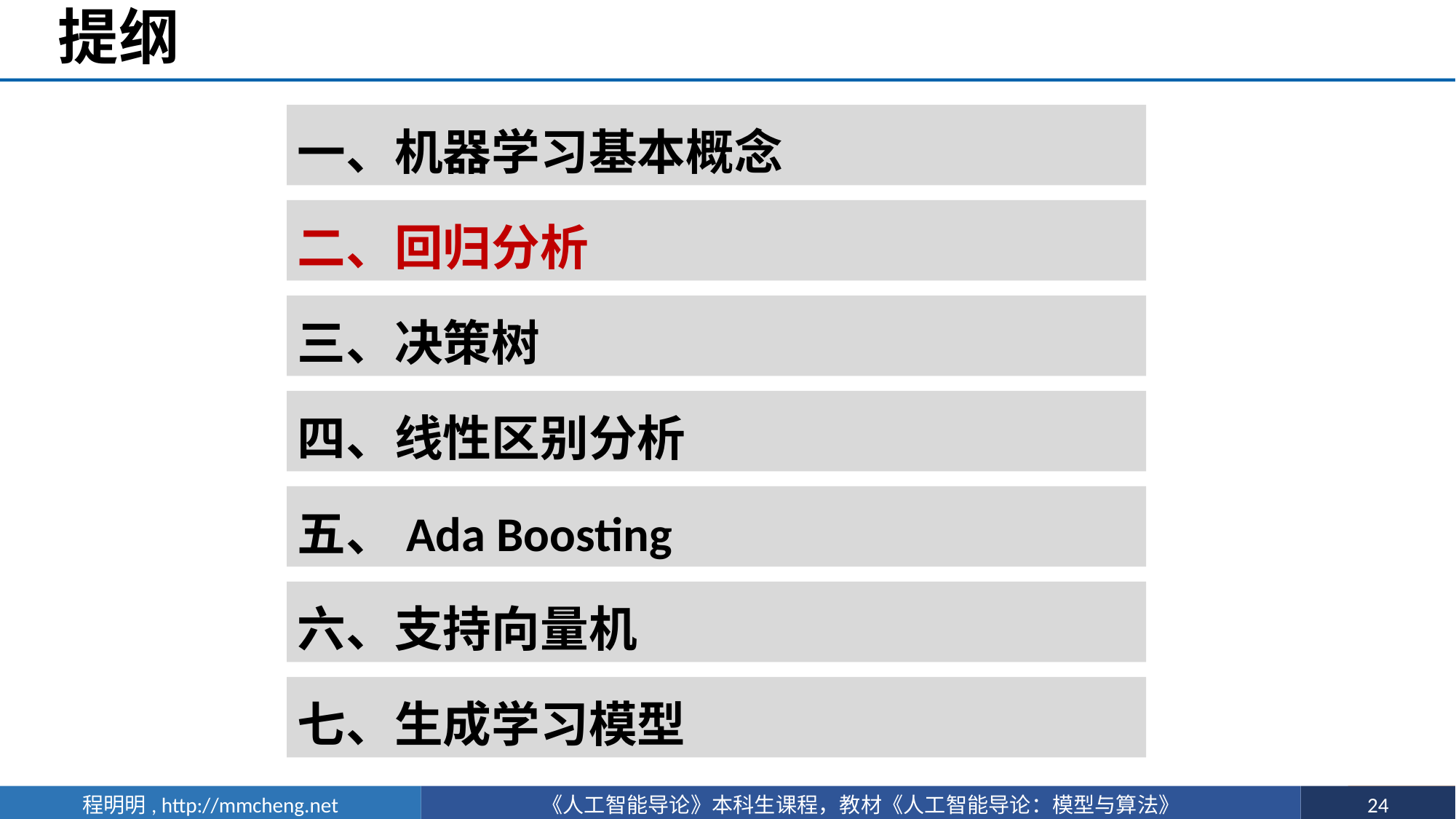

# 提纲
一、机器学习基本概念
二、回归分析
三、决策树
四、线性区别分析
五、Ada Boosting
六、支持向量机
七、生成学习模型